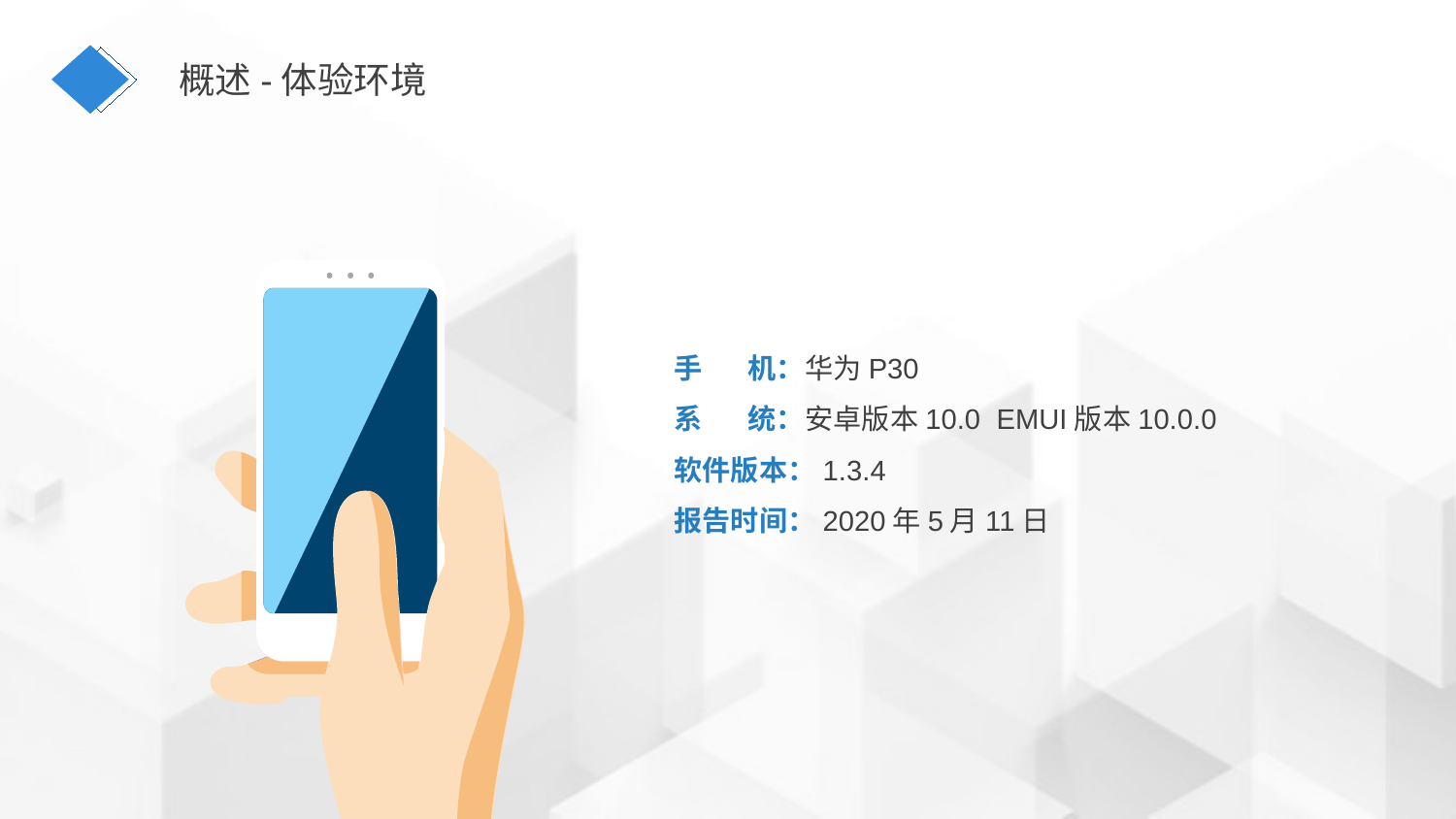

概述-体验环境

手       机：华为P30
系       统：安卓版本10.0  EMUI版本10.0.0
软件版本：1.3.4
报告时间：2020年5月11日